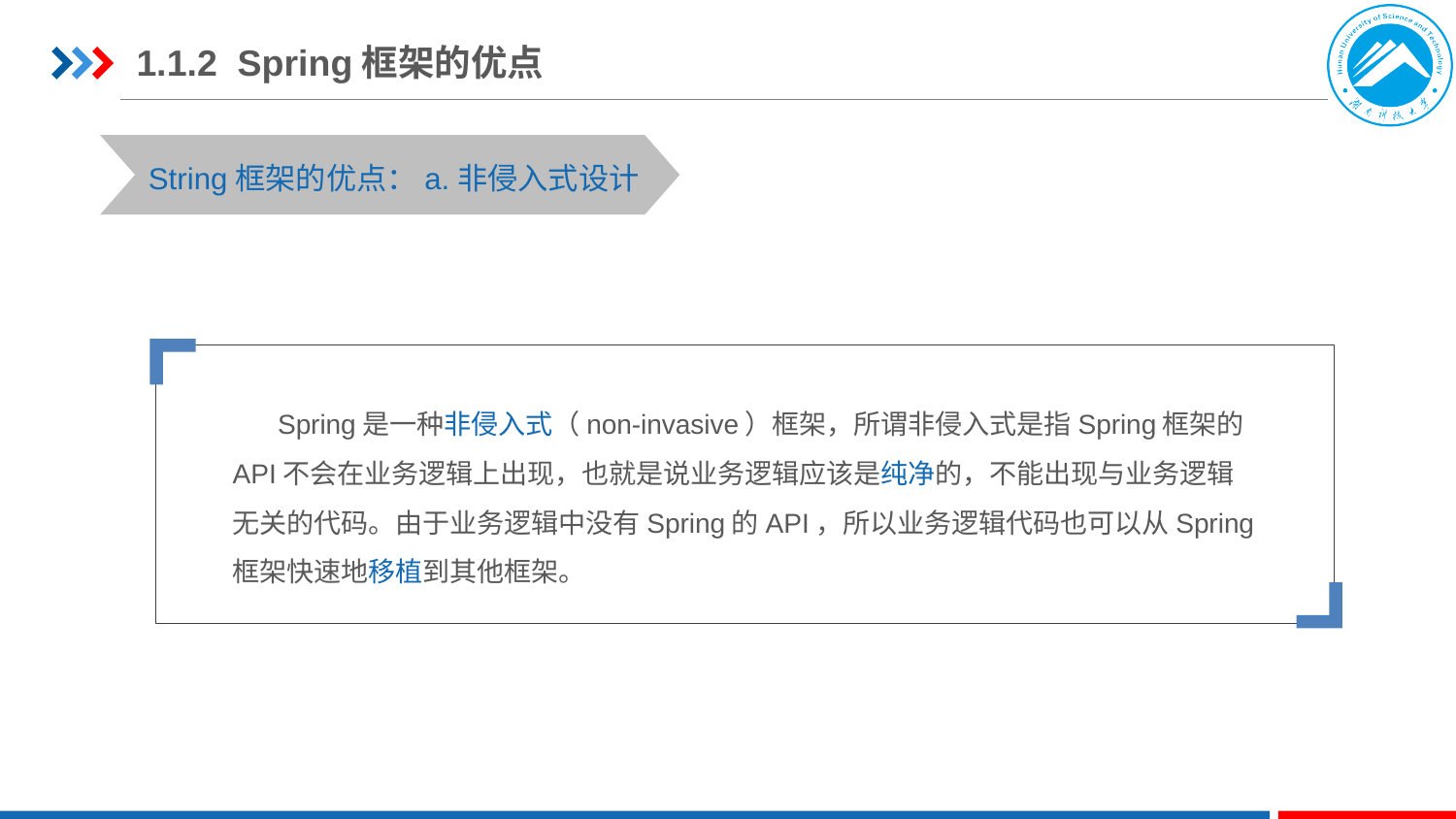

1.1.2  Spring框架的优点

STEP  01
STEP  03
String框架的优点：a.非侵入式设计

      Spring是一种非侵入式（non-invasive）框架，所谓非侵入式是指Spring框架的API不会在业务逻辑上出现，也就是说业务逻辑应该是纯净的，不能出现与业务逻辑无关的代码。由于业务逻辑中没有Spring的API，所以业务逻辑代码也可以从Spring框架快速地移植到其他框架。